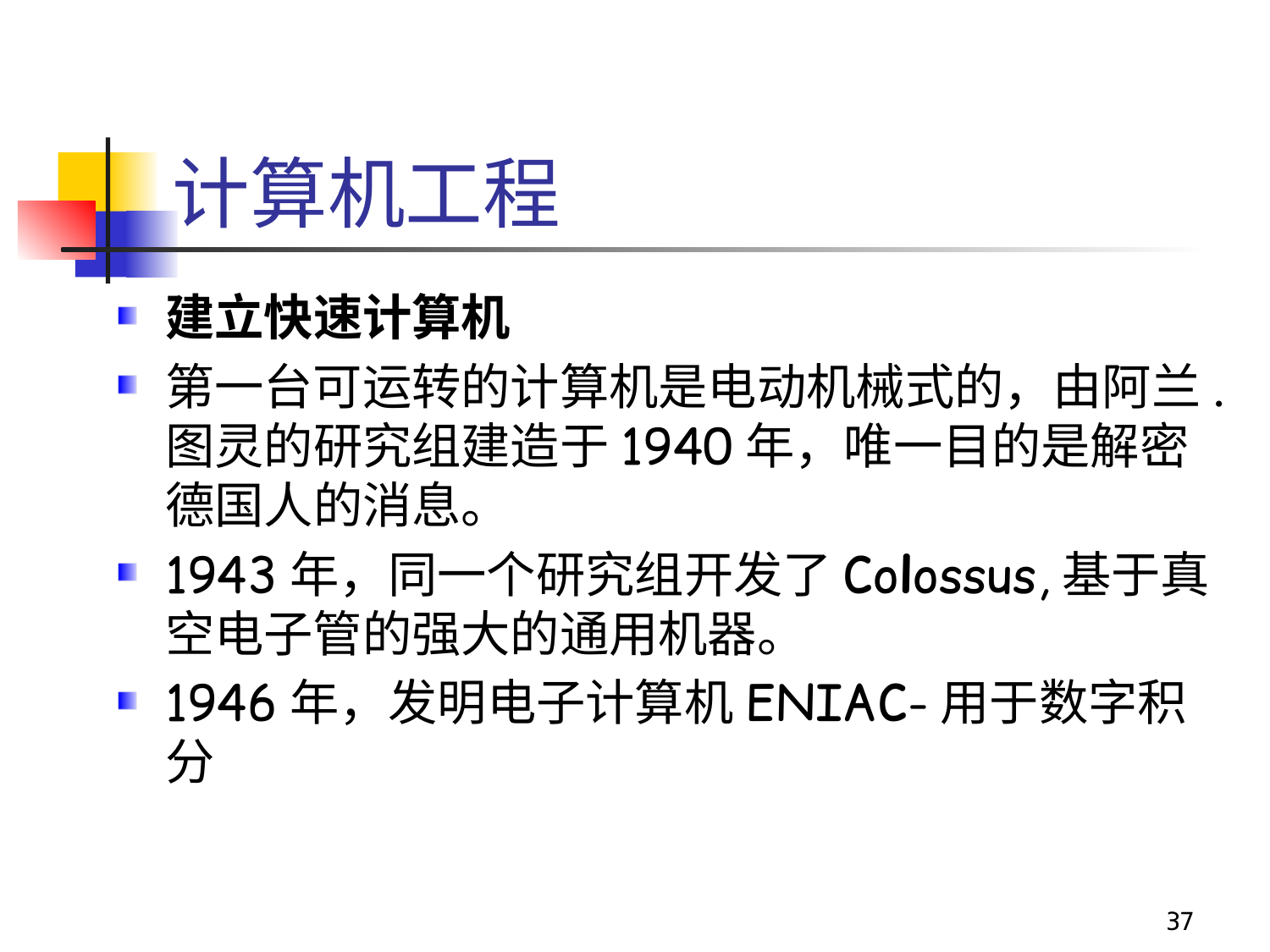

# 计算机工程
建立快速计算机
第一台可运转的计算机是电动机械式的，由阿兰.图灵的研究组建造于1940年，唯一目的是解密德国人的消息。
1943年，同一个研究组开发了Colossus,基于真空电子管的强大的通用机器。
1946年，发明电子计算机ENIAC-用于数字积分
37